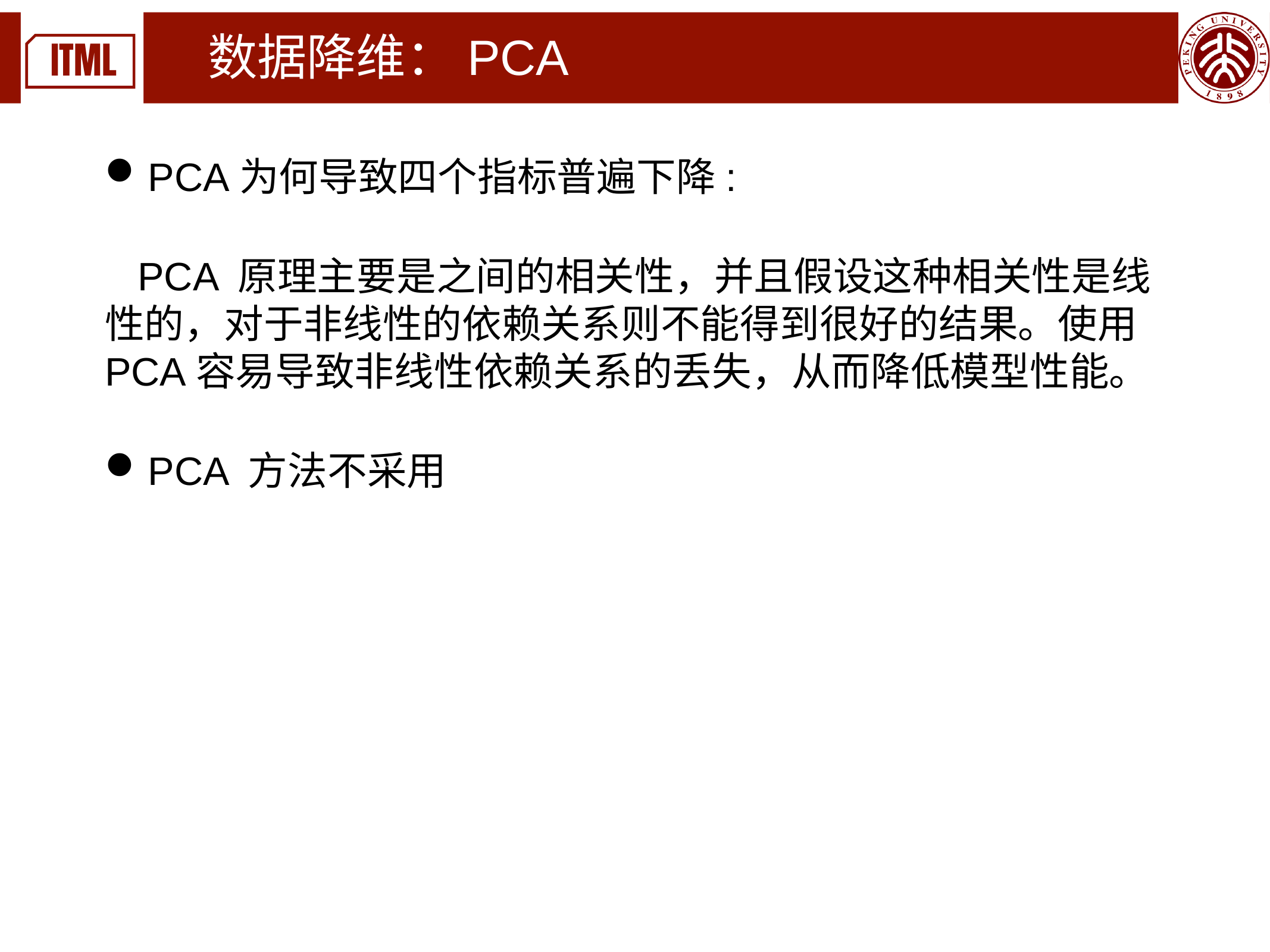

# 数据降维：PCA
PCA为何导致四个指标普遍下降:
   PCA 原理主要是之间的相关性，并且假设这种相关性是线性的，对于非线性的依赖关系则不能得到很好的结果。使用PCA容易导致非线性依赖关系的丢失，从而降低模型性能。
PCA 方法不采用